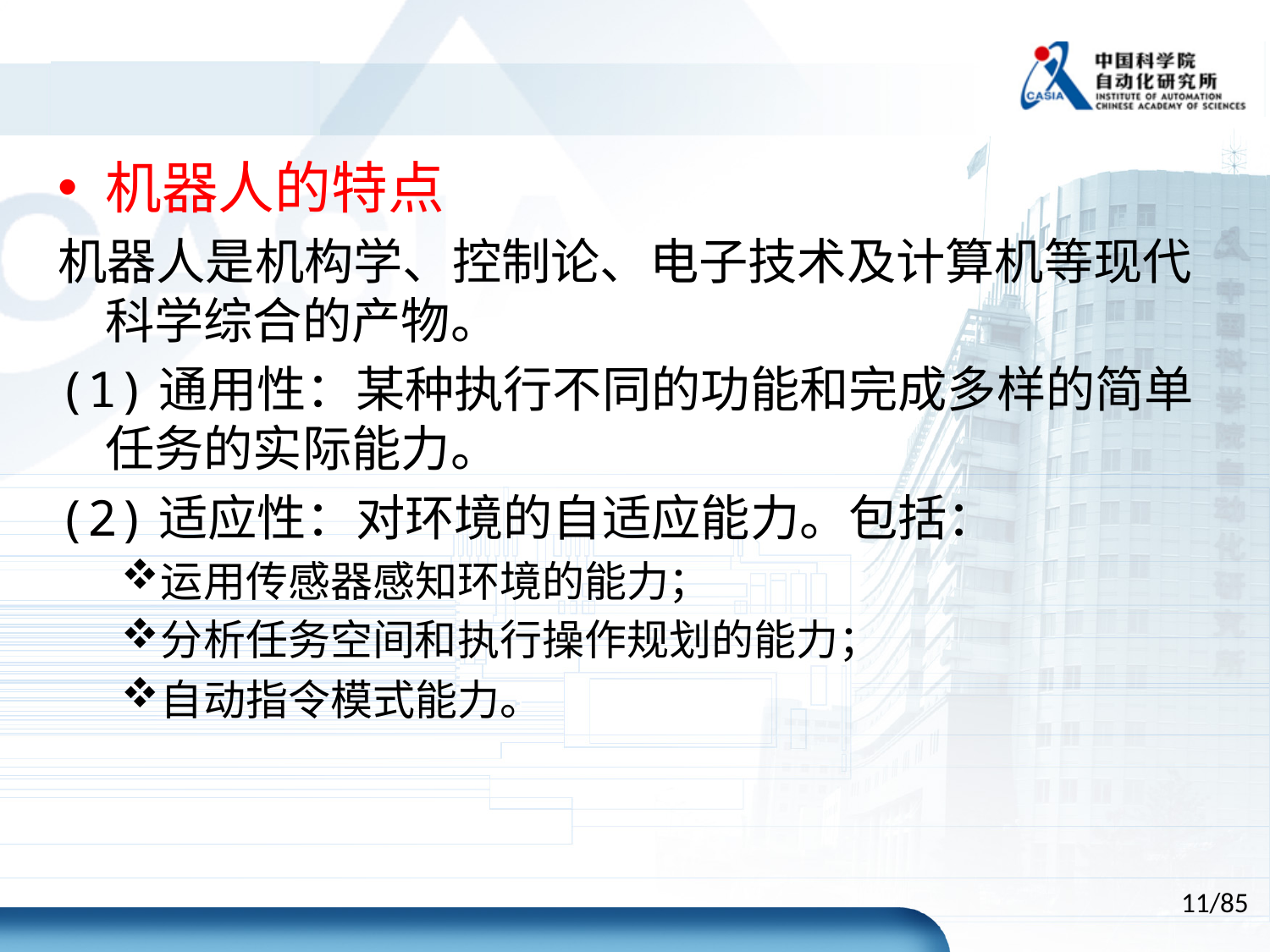

机器人的特点
机器人是机构学、控制论、电子技术及计算机等现代科学综合的产物。
(1)通用性：某种执行不同的功能和完成多样的简单任务的实际能力。
(2)适应性：对环境的自适应能力。包括：
运用传感器感知环境的能力；
分析任务空间和执行操作规划的能力；
自动指令模式能力。
11/85